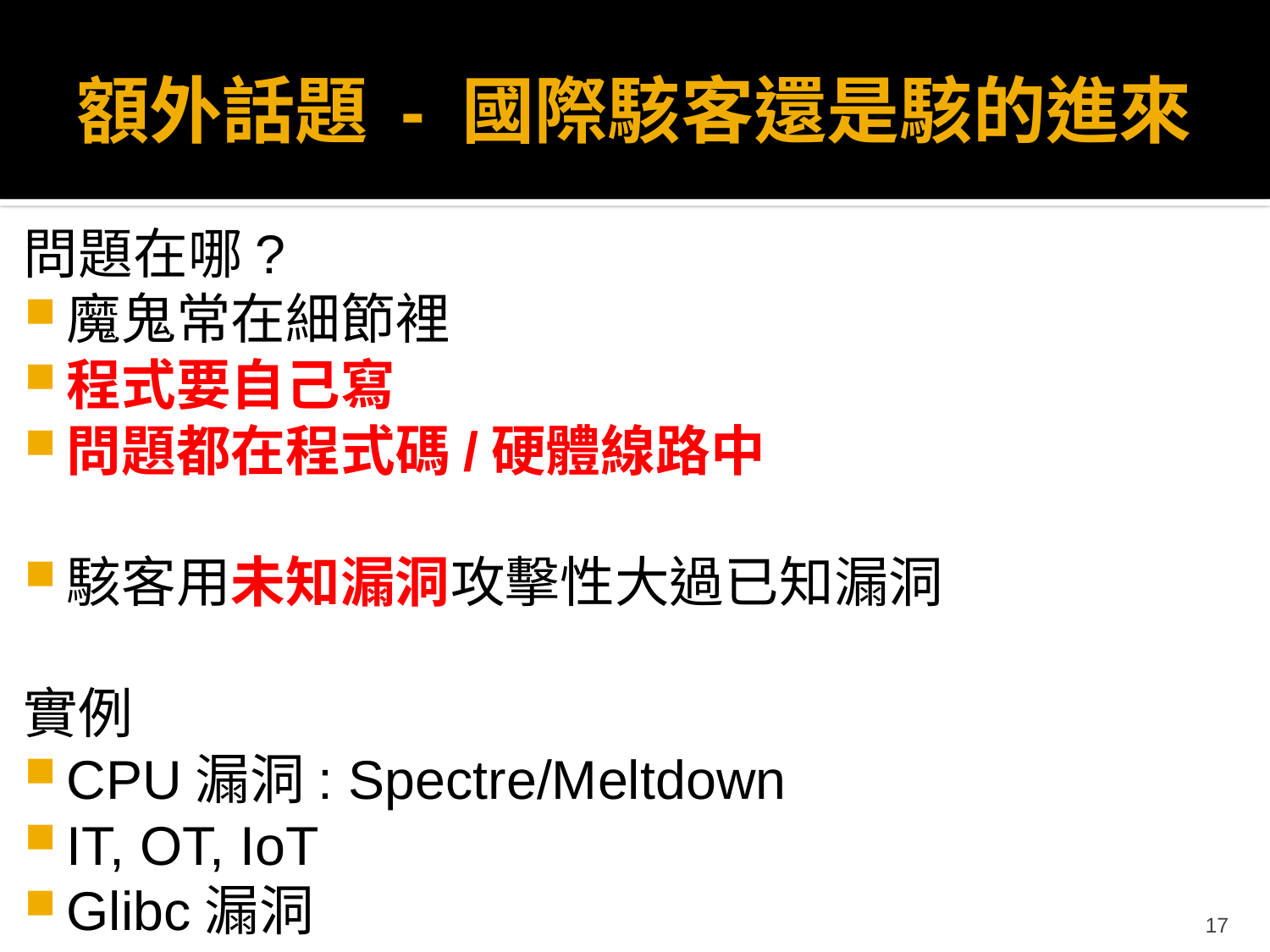

# 額外話題 - 國際駭客還是駭的進來
問題在哪?
魔鬼常在細節裡
程式要自己寫
問題都在程式碼/硬體線路中

駭客用未知漏洞攻擊性大過已知漏洞

實例
CPU漏洞: Spectre/Meltdown
IT, OT, IoT
Glibc漏洞

17